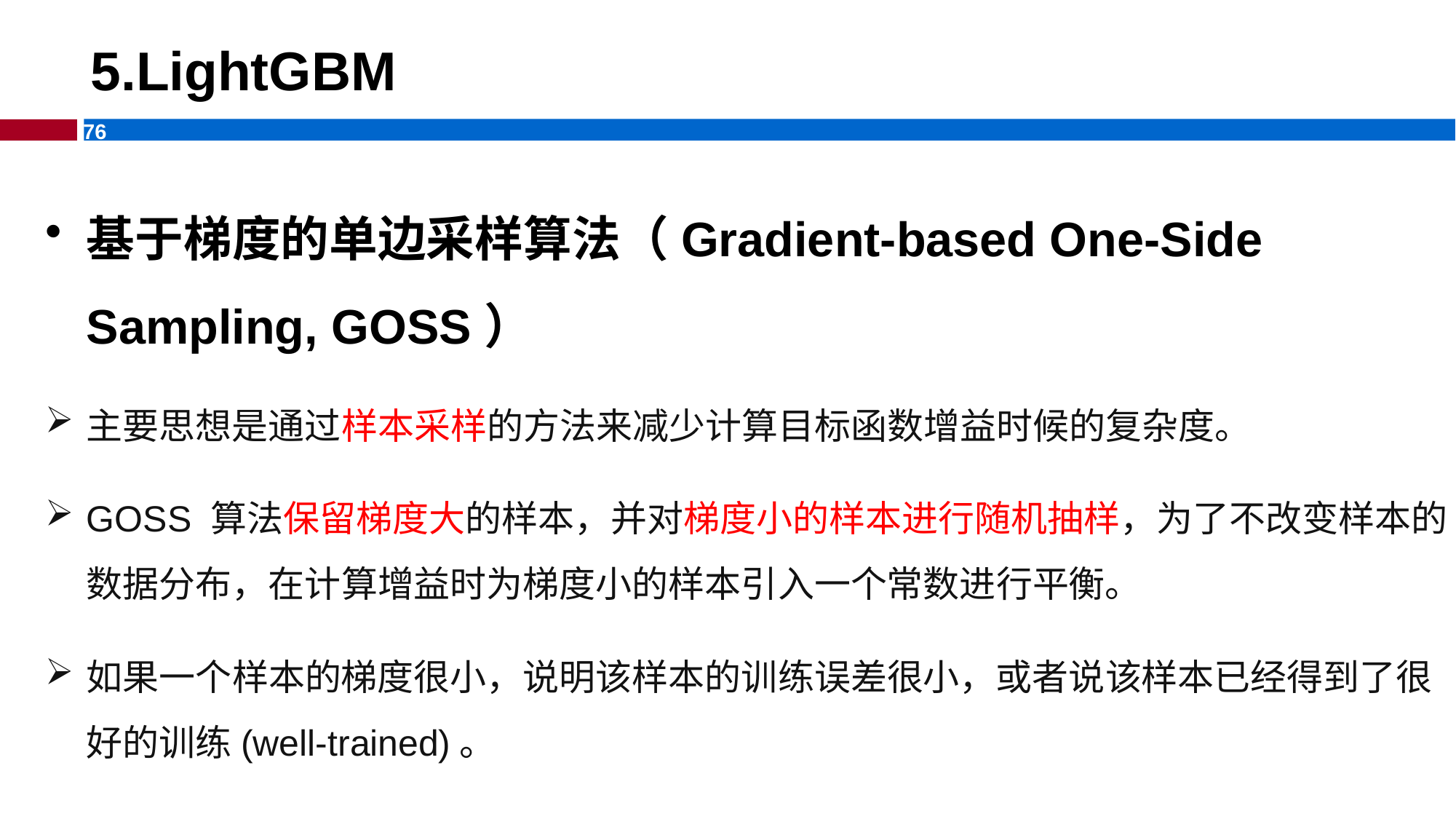

# 5.LightGBM
基于梯度的单边采样算法（Gradient-based One-Side Sampling, GOSS）
主要思想是通过样本采样的方法来减少计算目标函数增益时候的复杂度。
GOSS 算法保留梯度大的样本，并对梯度小的样本进行随机抽样，为了不改变样本的数据分布，在计算增益时为梯度小的样本引入一个常数进行平衡。
如果一个样本的梯度很小，说明该样本的训练误差很小，或者说该样本已经得到了很好的训练(well-trained)。